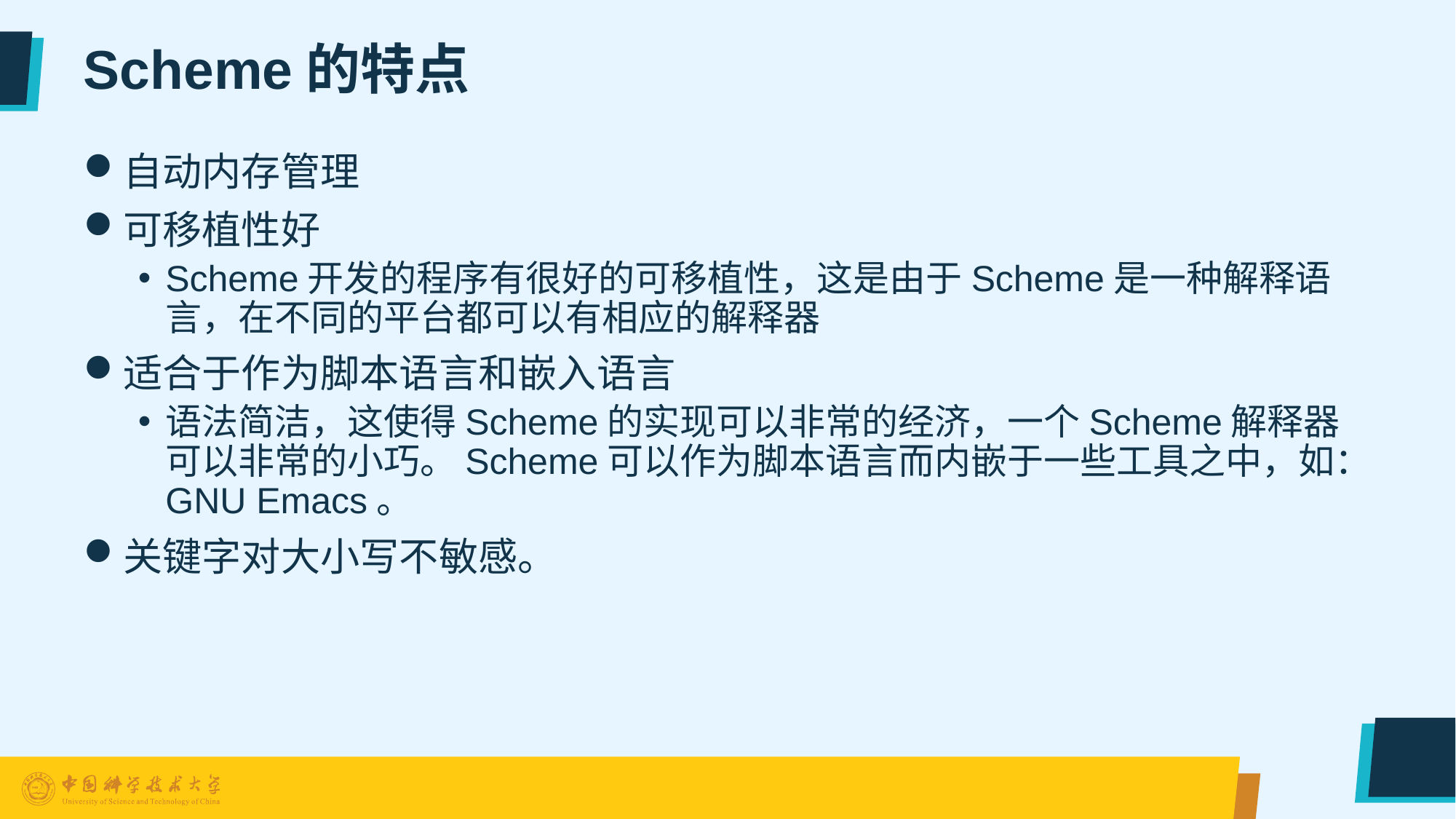

# Scheme的特点
自动内存管理
可移植性好
Scheme开发的程序有很好的可移植性，这是由于Scheme是一种解释语言，在不同的平台都可以有相应的解释器
适合于作为脚本语言和嵌入语言
语法简洁，这使得Scheme的实现可以非常的经济，一个Scheme解释器可以非常的小巧。Scheme可以作为脚本语言而内嵌于一些工具之中，如：GNU Emacs。
关键字对大小写不敏感。